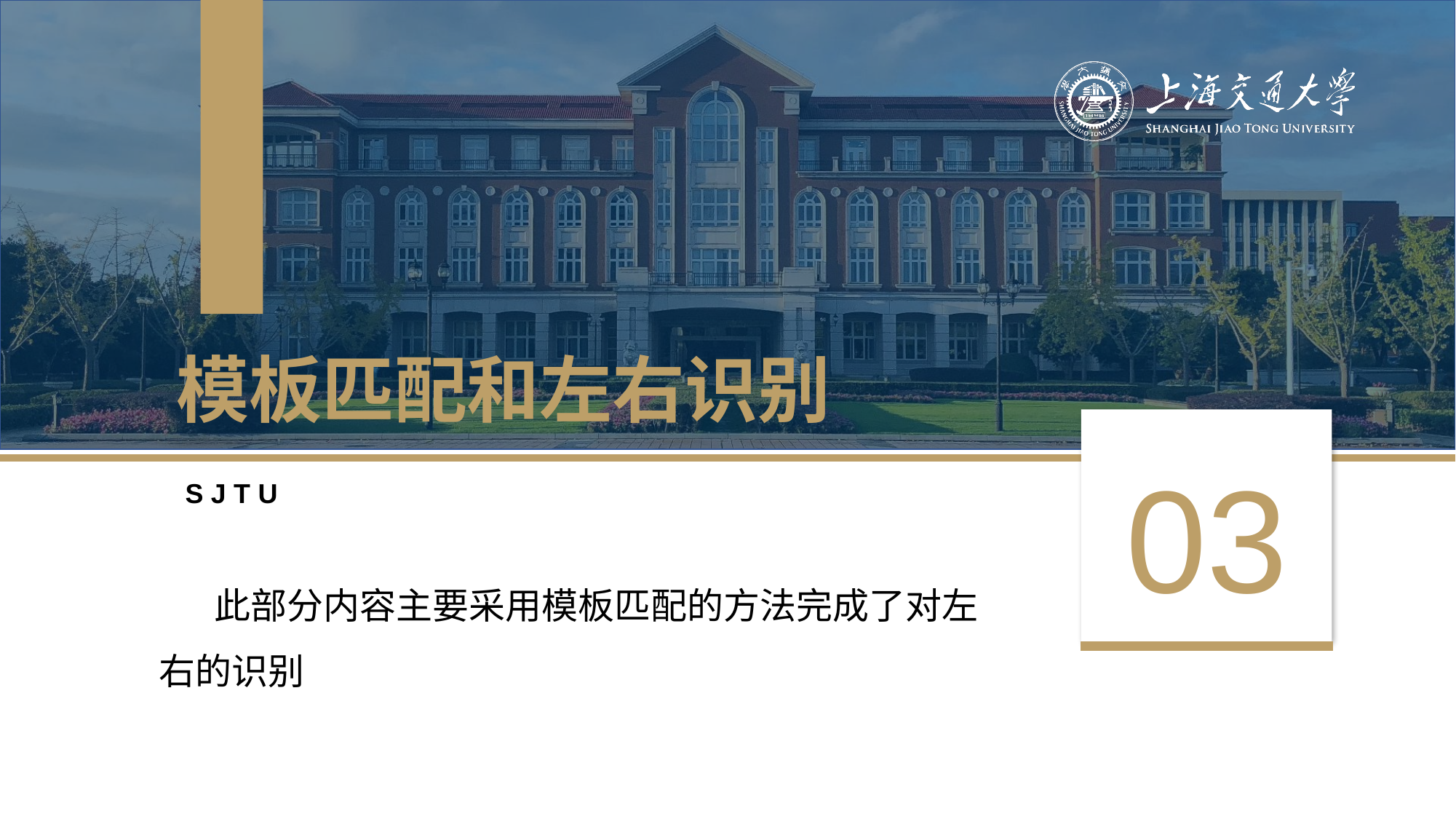

模板匹配和左右识别
03

         此部分内容主要采用模板匹配的方法完成了对左右的识别